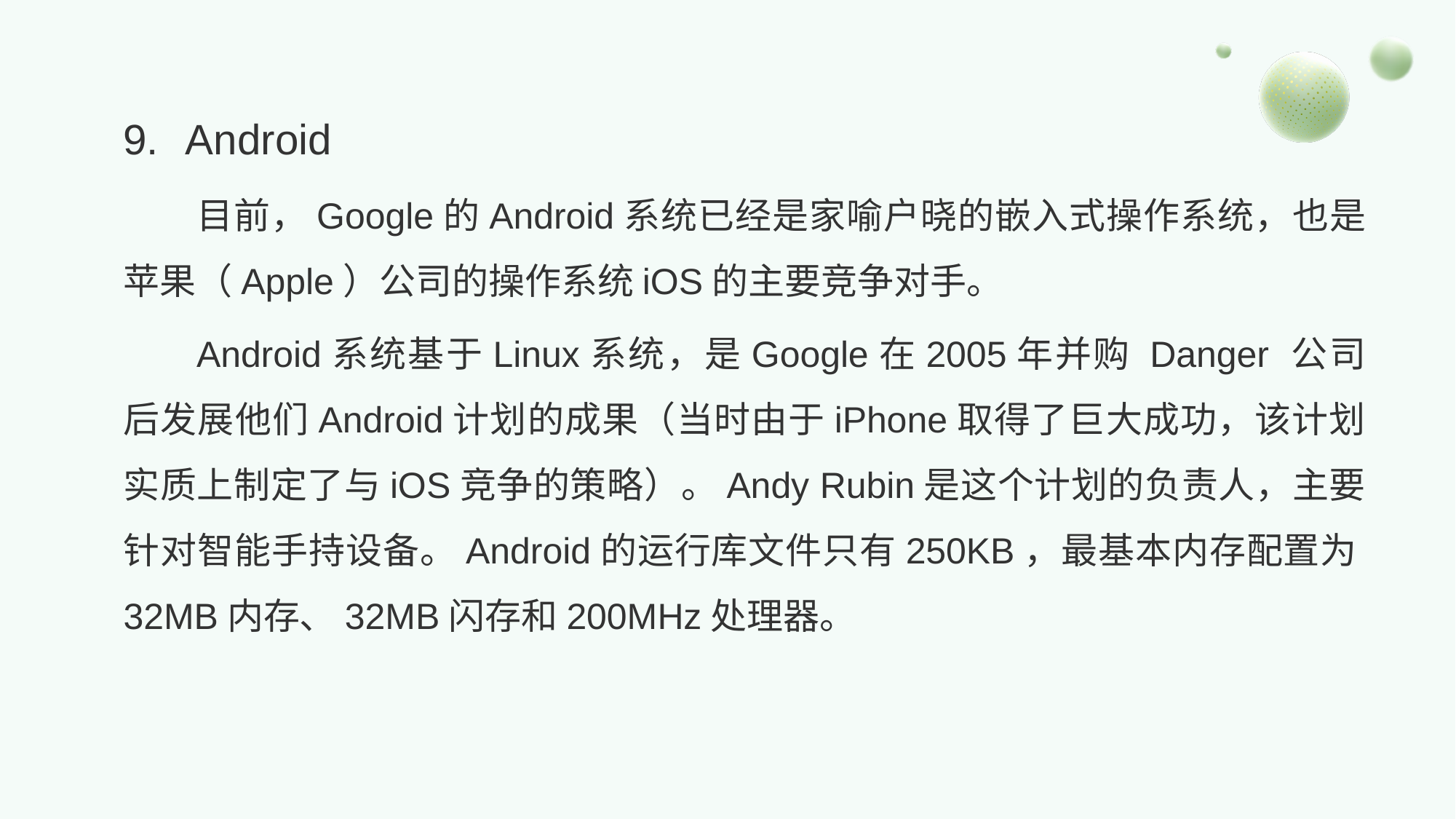

9.	  Android
目前，Google的Android系统已经是家喻户晓的嵌入式操作系统，也是苹果（Apple）公司的操作系统iOS的主要竞争对手。
Android系统基于Linux系统，是Google在2005年并购 Danger 公司后发展他们Android计划的成果（当时由于iPhone取得了巨大成功，该计划实质上制定了与iOS竞争的策略）。Andy Rubin是这个计划的负责人，主要针对智能手持设备。Android的运行库文件只有250KB，最基本内存配置为32MB内存、32MB闪存和200MHz处理器。